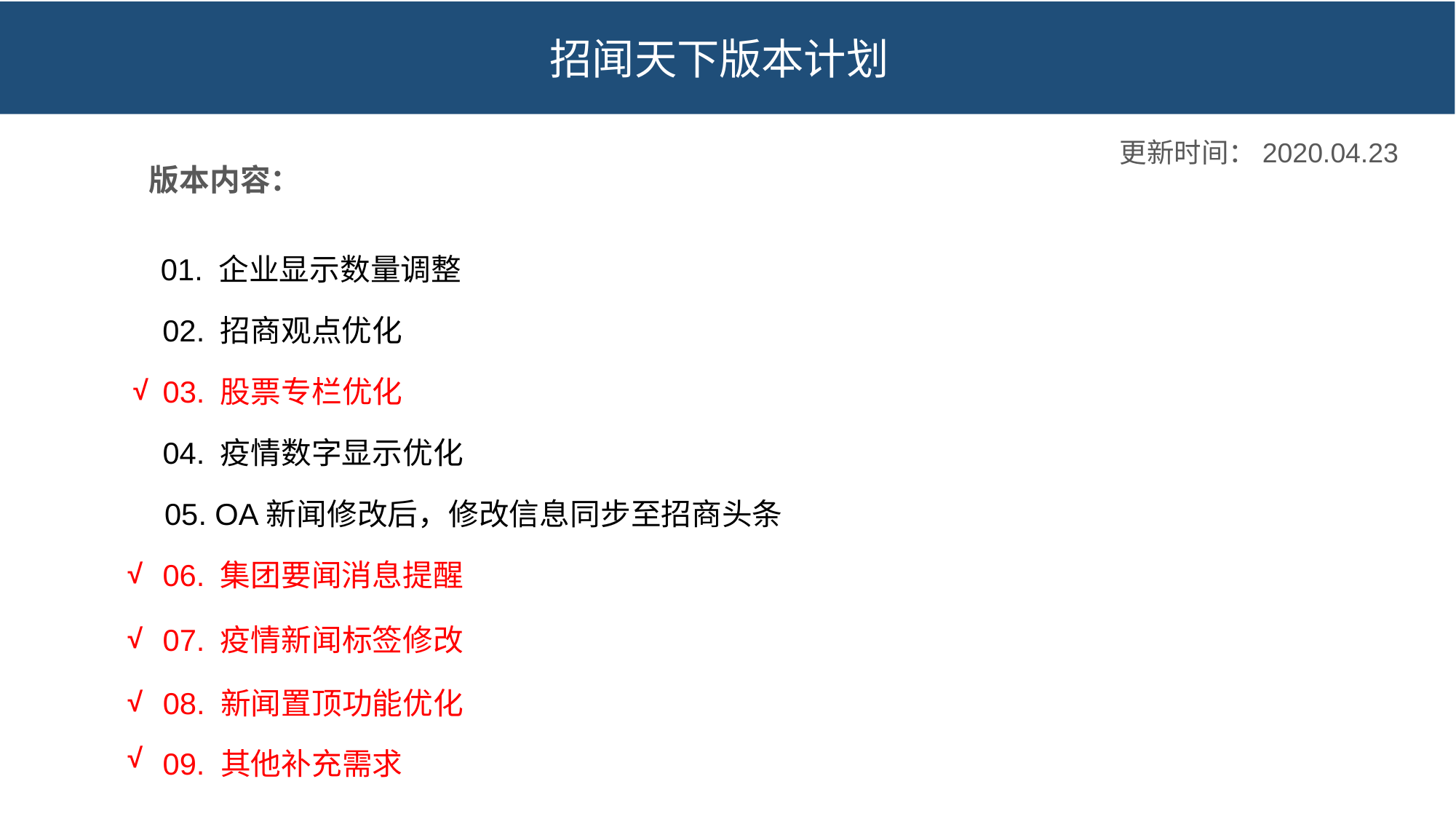

招闻天下版本计划
更新时间：2020.04.23
版本内容：
01. 企业显示数量调整
02. 招商观点优化
√
03. 股票专栏优化
04. 疫情数字显示优化
05. OA新闻修改后，修改信息同步至招商头条
√
06. 集团要闻消息提醒
√
07. 疫情新闻标签修改
√
08. 新闻置顶功能优化
√
09. 其他补充需求